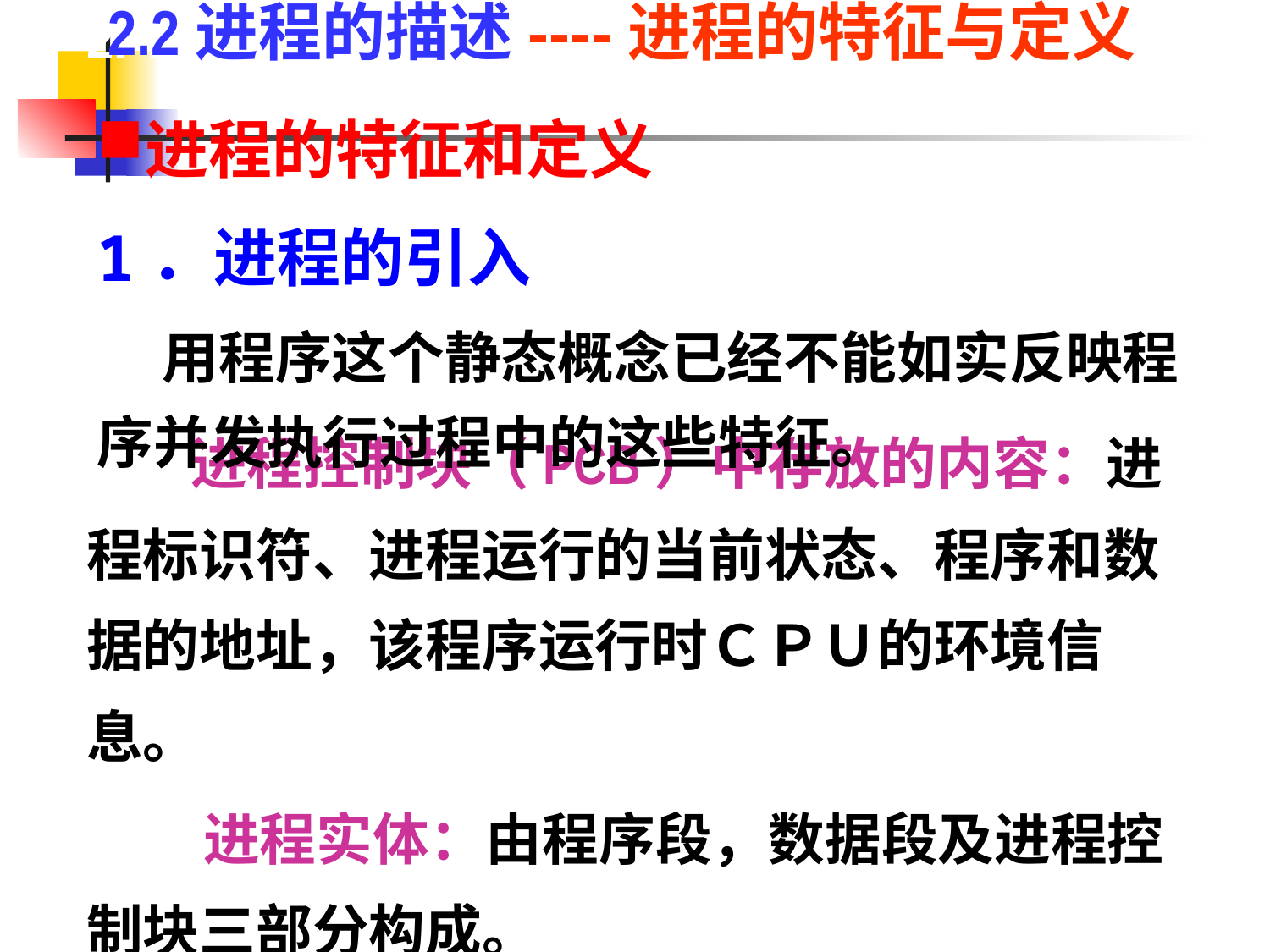

2.２ 进程的描述----进程的定义与特征
2.2进程的描述----进程的特征与定义
进程的特征和定义
1．进程的引入
    用程序这个静态概念已经不能如实反映程序并发执行过程中的这些特征。
       进程控制块（PCB）中存放的内容：进程标识符、进程运行的当前状态、程序和数据的地址，该程序运行时ＣＰＵ的环境信息。
        进程实体：由程序段，数据段及进程控制块三部分构成。